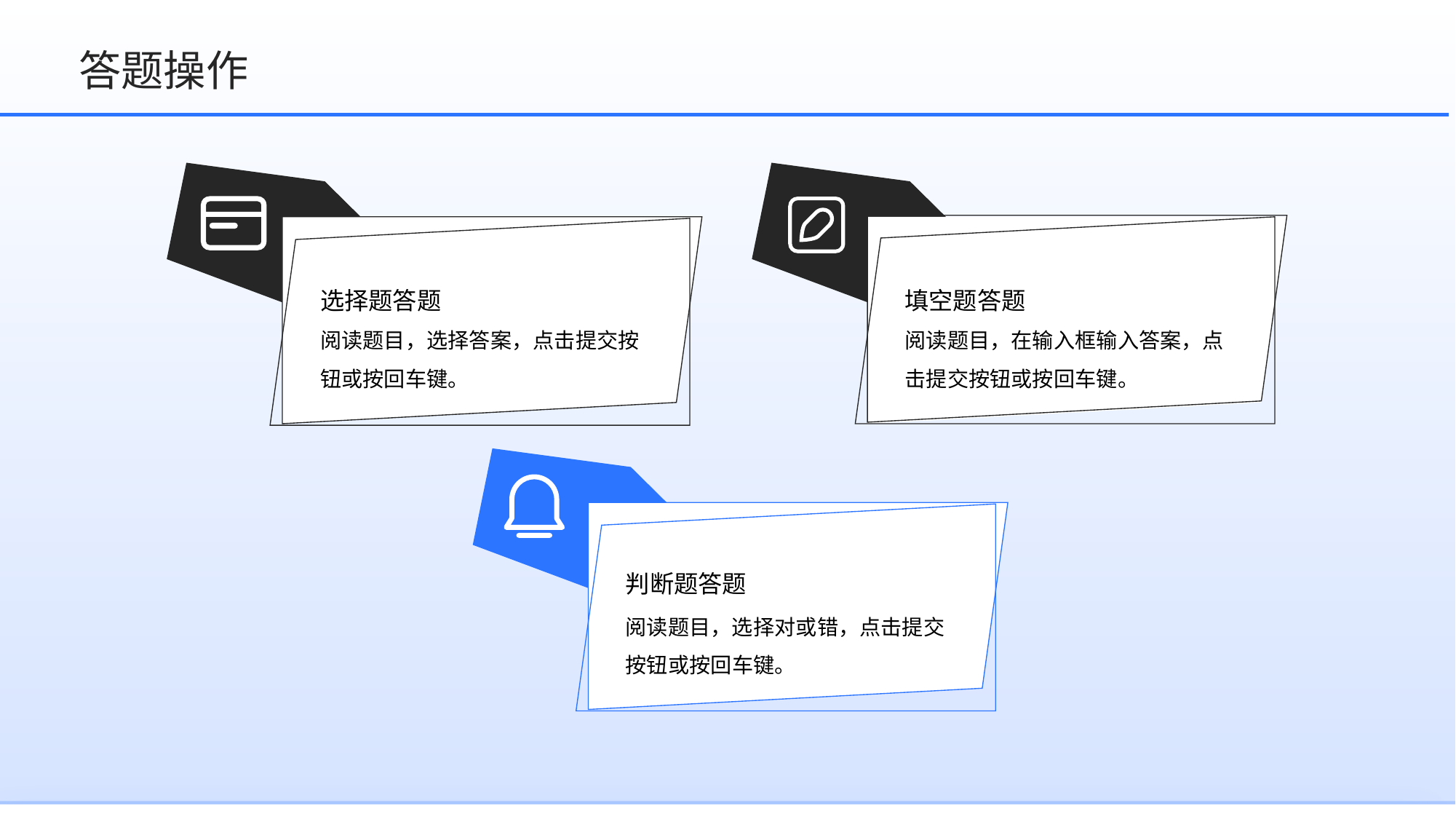

答题操作

选择题答题
填空题答题
阅读题目，选择答案，点击提交按钮或按回车键。
阅读题目，在输入框输入答案，点击提交按钮或按回车键。

判断题答题
阅读题目，选择对或错，点击提交按钮或按回车键。